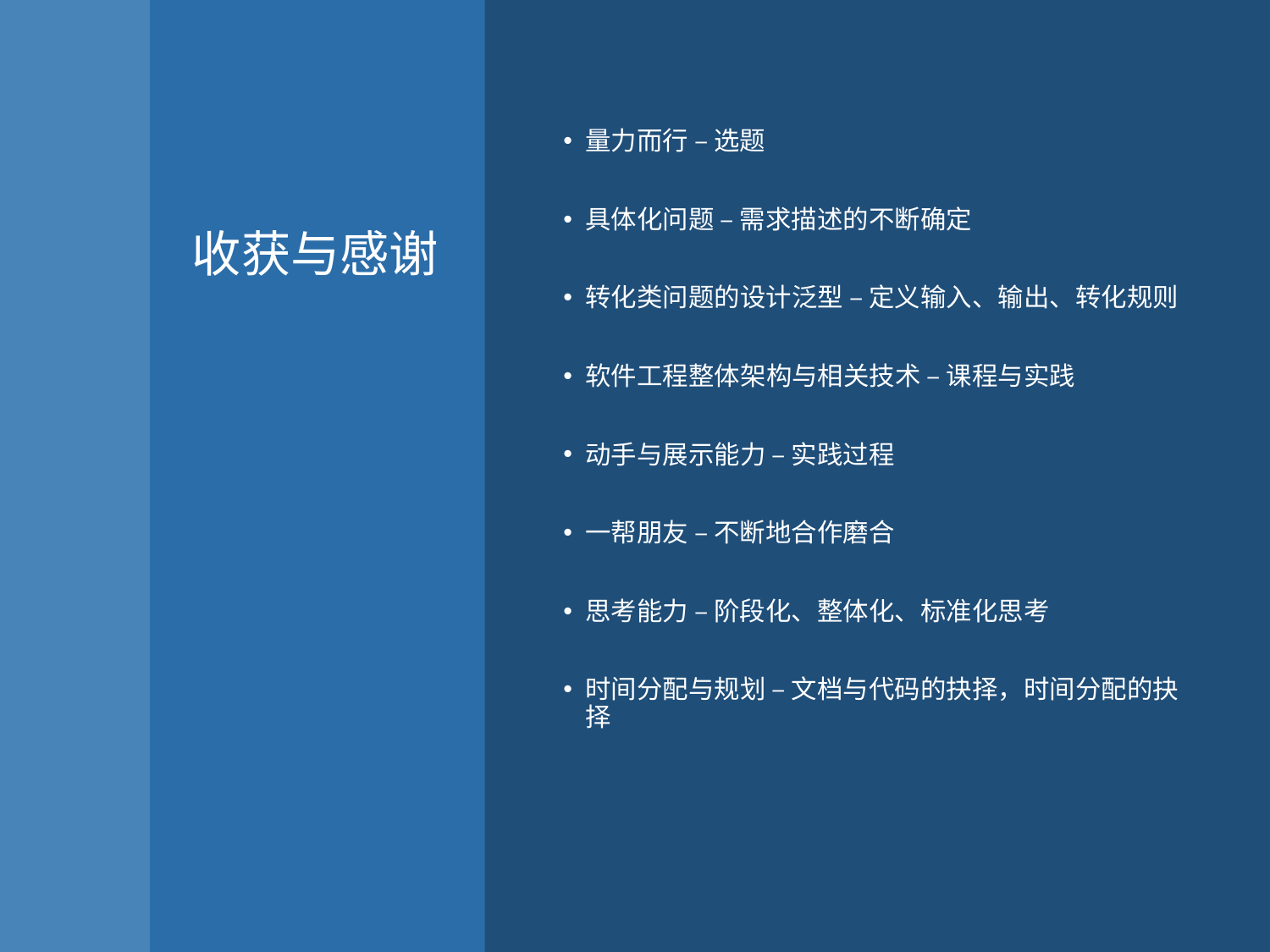

量力而行 – 选题

具体化问题 – 需求描述的不断确定

转化类问题的设计泛型 – 定义输入、输出、转化规则

软件工程整体架构与相关技术 – 课程与实践

动手与展示能力 – 实践过程

一帮朋友 – 不断地合作磨合

思考能力 – 阶段化、整体化、标准化思考

时间分配与规划 – 文档与代码的抉择，时间分配的抉择
# 收获与感谢